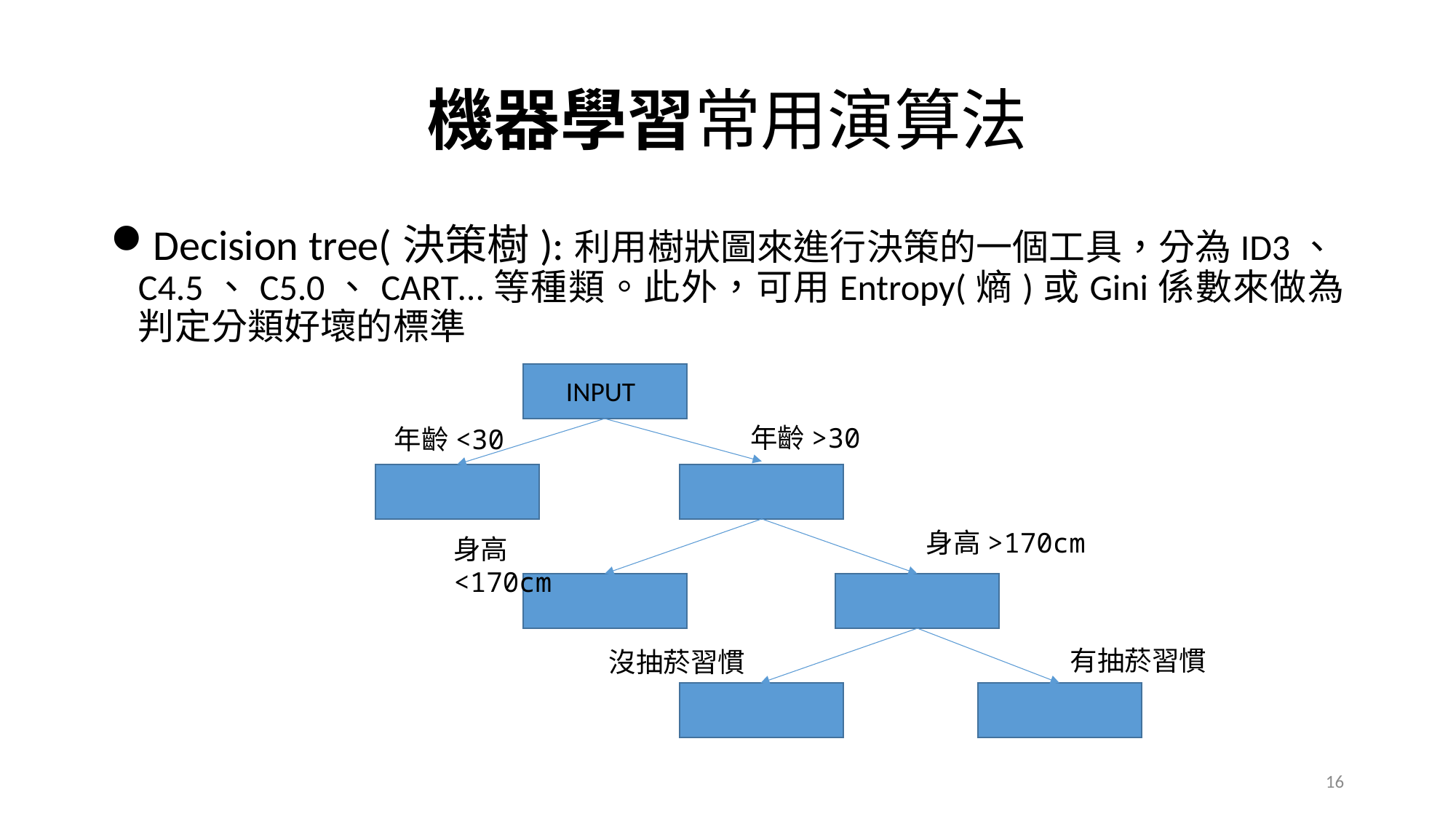

# 機器學習常用演算法
Decision tree(決策樹):利用樹狀圖來進行決策的一個工具，分為ID3、C4.5、C5.0、CART…等種類。此外，可用Entropy(熵)或Gini係數來做為判定分類好壞的標準

INPUT
年齡>30
年齡<30

身高>170cm
身高<170cm

有抽菸習慣
沒抽菸習慣

16